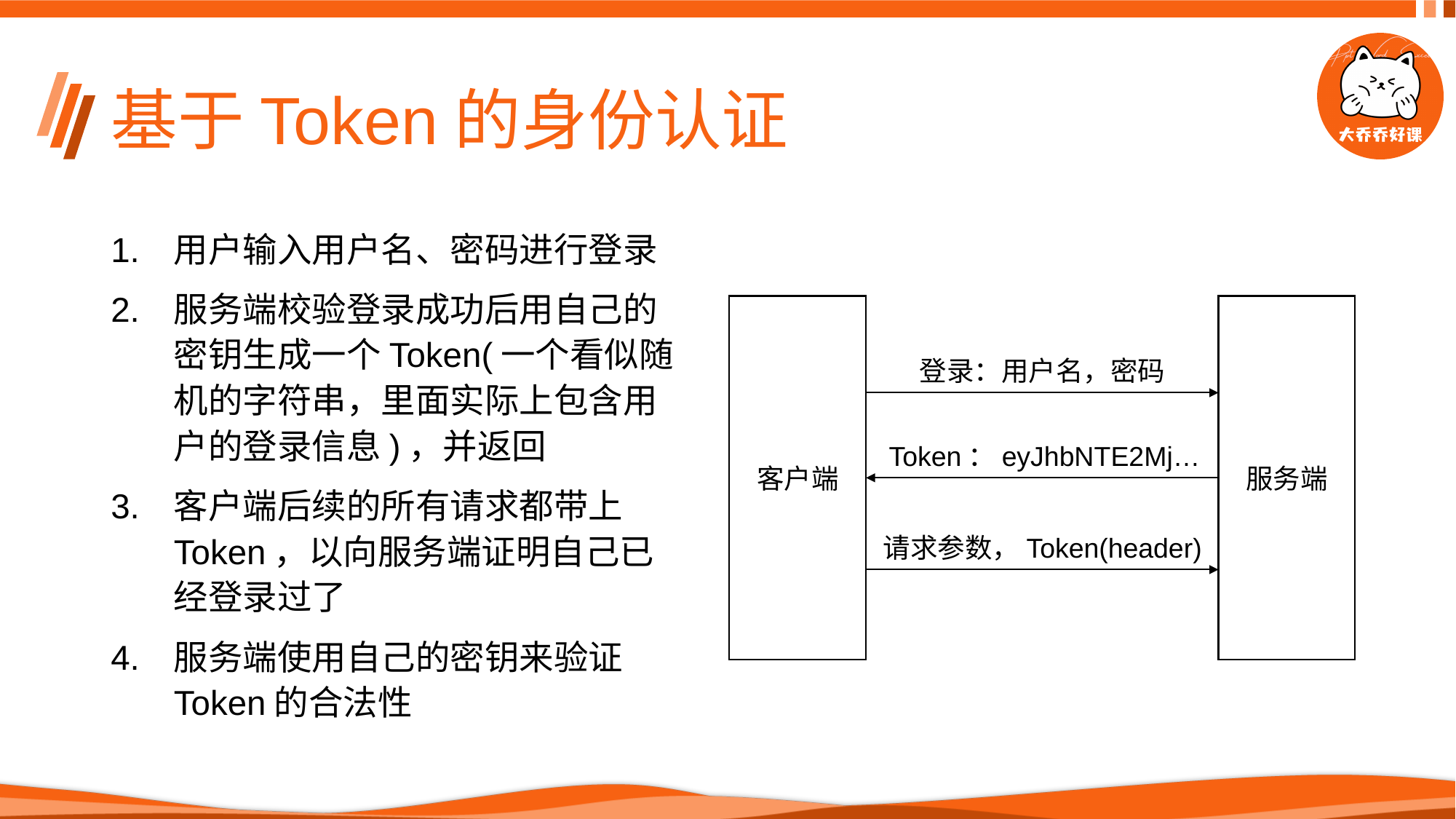

# 基于Token的身份认证
用户输入用户名、密码进行登录
服务端校验登录成功后用自己的密钥生成一个Token(一个看似随机的字符串，里面实际上包含用户的登录信息)，并返回
客户端后续的所有请求都带上Token，以向服务端证明自己已经登录过了
服务端使用自己的密钥来验证Token的合法性

客户端
服务端
登录：用户名，密码
Token：eyJhbNTE2Mj…
请求参数，Token(header)